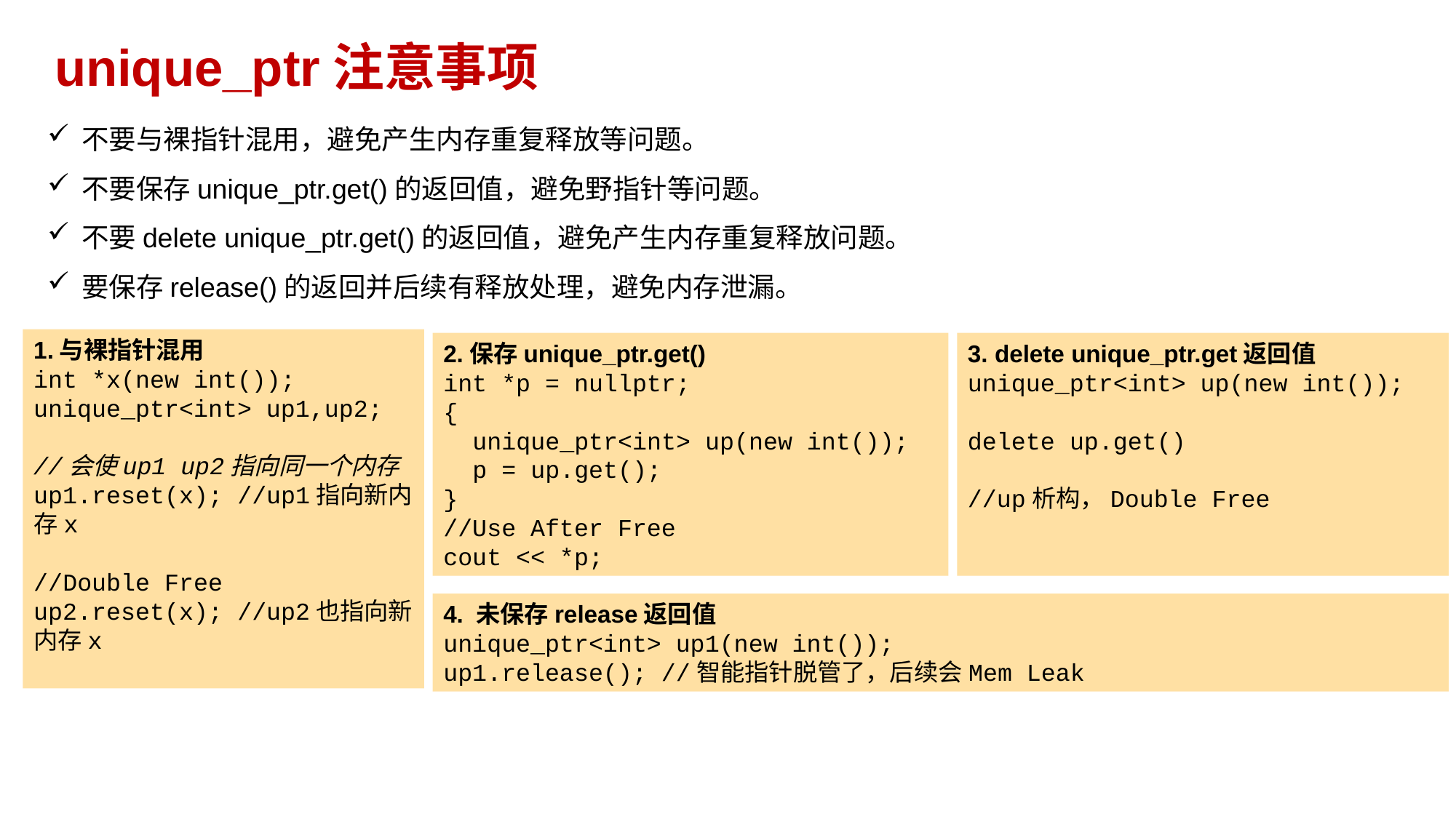

unique_ptr注意事项
不要与裸指针混用，避免产生内存重复释放等问题。
不要保存unique_ptr.get()的返回值，避免野指针等问题。
不要delete unique_ptr.get()的返回值，避免产生内存重复释放问题。
要保存release()的返回并后续有释放处理，避免内存泄漏。
1.与裸指针混用
int *x(new int());
unique_ptr<int> up1,up2;

//会使up1 up2指向同一个内存
up1.reset(x); //up1指向新内存x

//Double Free
up2.reset(x); //up2也指向新内存x

2.保存unique_ptr.get()
int *p = nullptr;
{
  unique_ptr<int> up(new int());
  p = up.get();
}
//Use After Free
cout << *p;
3. delete unique_ptr.get返回值
unique_ptr<int> up(new int());

delete up.get()

//up析构，Double Free

4. 未保存release返回值
unique_ptr<int> up1(new int());
up1.release(); //智能指针脱管了，后续会Mem Leak